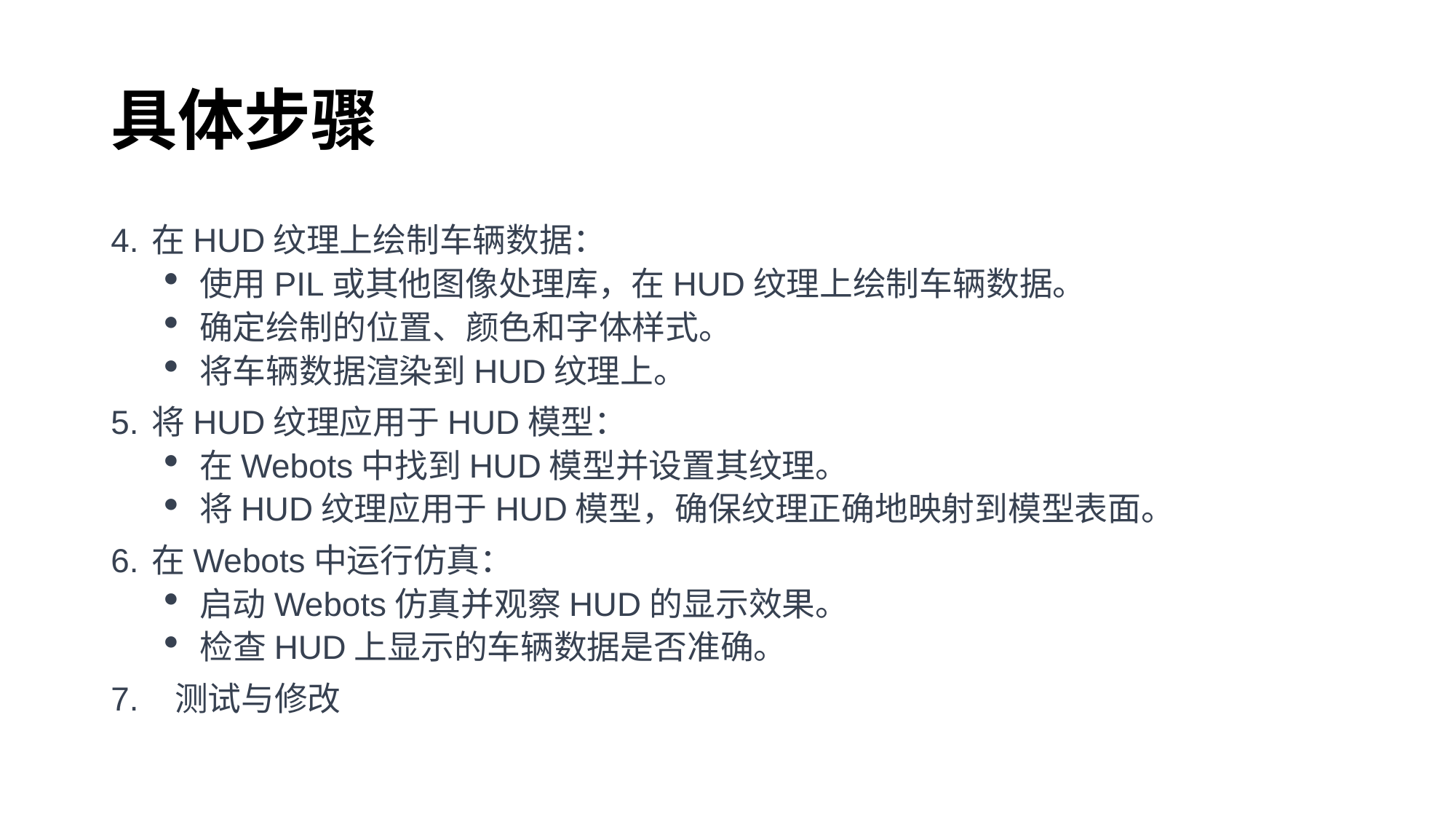

# 具体步骤
在HUD纹理上绘制车辆数据：
使用PIL或其他图像处理库，在HUD纹理上绘制车辆数据。
确定绘制的位置、颜色和字体样式。
将车辆数据渲染到HUD纹理上。
将HUD纹理应用于HUD模型：
在Webots中找到HUD模型并设置其纹理。
将HUD纹理应用于HUD模型，确保纹理正确地映射到模型表面。
在Webots中运行仿真：
启动Webots仿真并观察HUD的显示效果。
检查HUD上显示的车辆数据是否准确。
7.   测试与修改